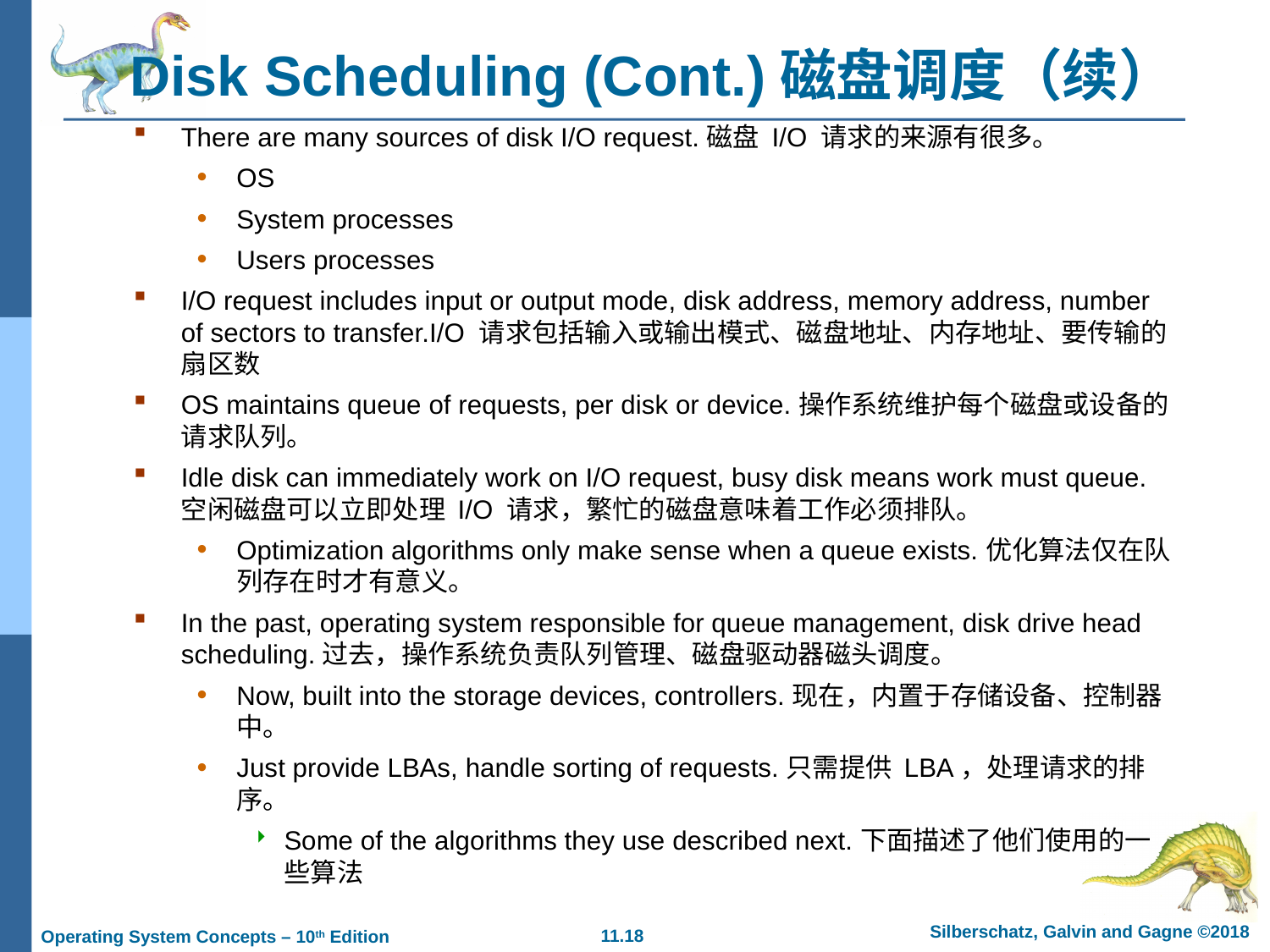

# Disk Scheduling (Cont.)磁盘调度（续）
There are many sources of disk I/O request.磁盘 I/O 请求的来源有很多。
OS
System processes
Users processes
I/O request includes input or output mode, disk address, memory address, number of sectors to transfer.I/O 请求包括输入或输出模式、磁盘地址、内存地址、要传输的扇区数
OS maintains queue of requests, per disk or device.操作系统维护每个磁盘或设备的请求队列。
Idle disk can immediately work on I/O request, busy disk means work must queue.空闲磁盘可以立即处理 I/O 请求，繁忙的磁盘意味着工作必须排队。
Optimization algorithms only make sense when a queue exists.优化算法仅在队列存在时才有意义。
In the past, operating system responsible for queue management, disk drive head scheduling.过去，操作系统负责队列管理、磁盘驱动器磁头调度。
Now, built into the storage devices, controllers.现在，内置于存储设备、控制器中。
Just provide LBAs, handle sorting of requests.只需提供 LBA，处理请求的排序。
Some of the algorithms they use described next.下面描述了他们使用的一些算法